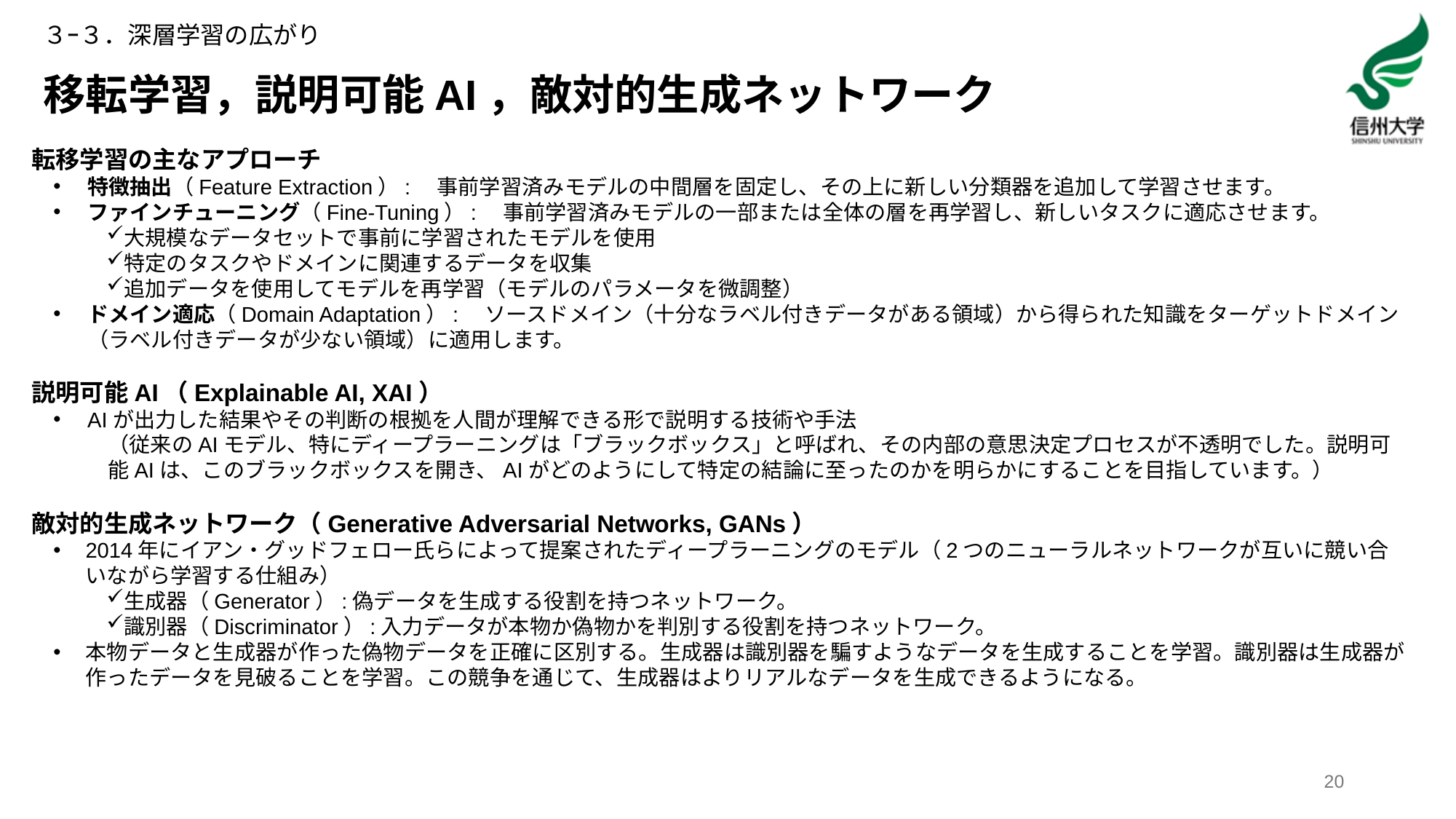

３ｰ３．深層学習の広がり
# 移転学習，説明可能AI，敵対的生成ネットワーク
転移学習の主なアプローチ
特徴抽出（Feature Extraction）:　事前学習済みモデルの中間層を固定し、その上に新しい分類器を追加して学習させます。
ファインチューニング（Fine-Tuning）:　事前学習済みモデルの一部または全体の層を再学習し、新しいタスクに適応させます。
大規模なデータセットで事前に学習されたモデルを使用
特定のタスクやドメインに関連するデータを収集
追加データを使用してモデルを再学習（モデルのパラメータを微調整）
ドメイン適応（Domain Adaptation）:　ソースドメイン（十分なラベル付きデータがある領域）から得られた知識をターゲットドメイン（ラベル付きデータが少ない領域）に適用します。

説明可能AI（Explainable AI, XAI）
AIが出力した結果やその判断の根拠を人間が理解できる形で説明する技術や手法
（従来のAIモデル、特にディープラーニングは「ブラックボックス」と呼ばれ、その内部の意思決定プロセスが不透明でした。説明可能AIは、このブラックボックスを開き、AIがどのようにして特定の結論に至ったのかを明らかにすることを目指しています。）

敵対的生成ネットワーク（Generative Adversarial Networks, GANs）
2014年にイアン・グッドフェロー氏らによって提案されたディープラーニングのモデル（2つのニューラルネットワークが互いに競い合いながら学習する仕組み）
生成器（Generator）:偽データを生成する役割を持つネットワーク。
識別器（Discriminator）:入力データが本物か偽物かを判別する役割を持つネットワーク。
本物データと生成器が作った偽物データを正確に区別する。生成器は識別器を騙すようなデータを生成することを学習。識別器は生成器が作ったデータを見破ることを学習。この競争を通じて、生成器はよりリアルなデータを生成できるようになる。
20